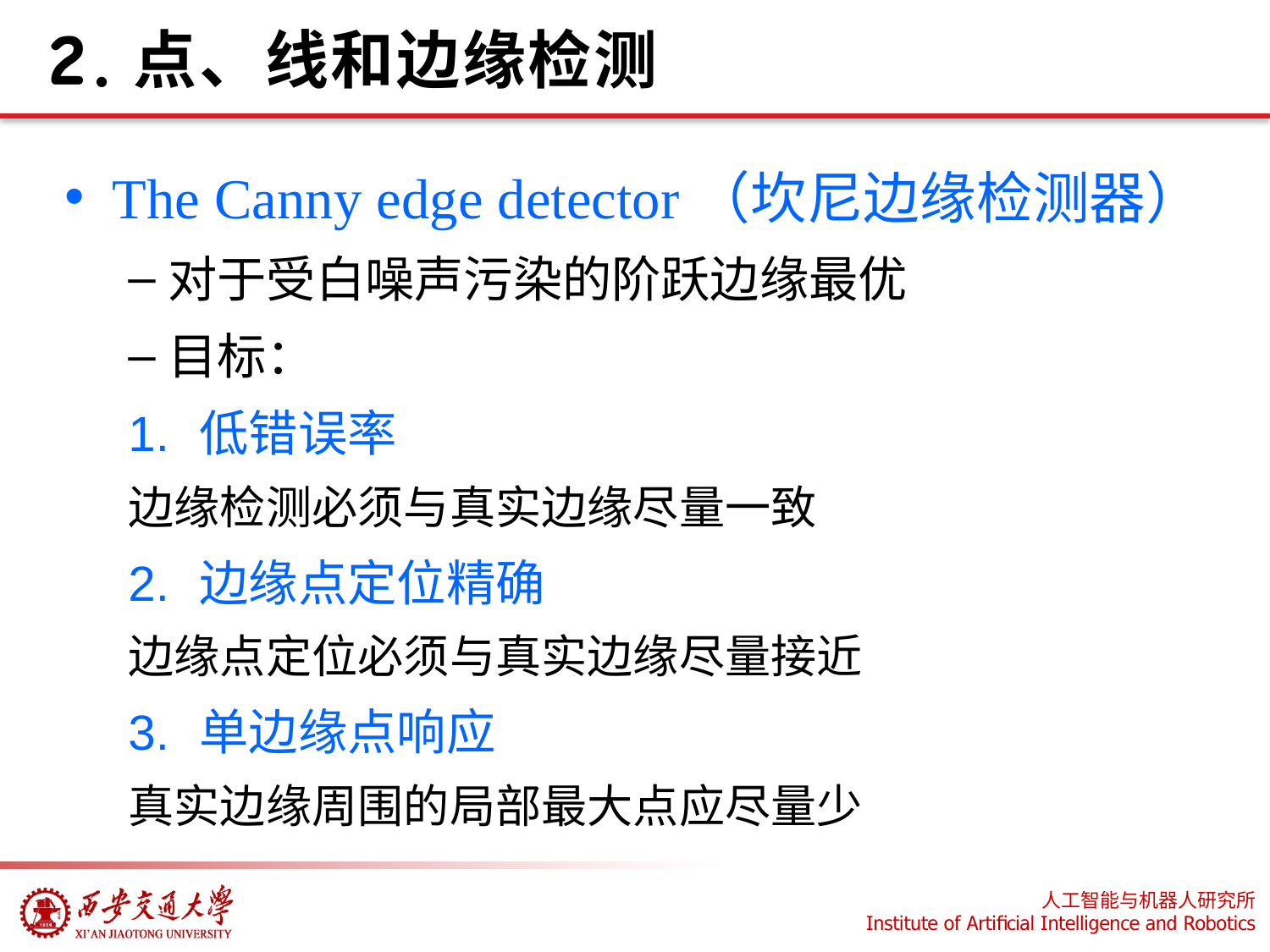

# 2.点、线和边缘检测
The Canny edge detector（坎尼边缘检测器）
对于受白噪声污染的阶跃边缘最优
目标：
低错误率
边缘检测必须与真实边缘尽量一致
边缘点定位精确
边缘点定位必须与真实边缘尽量接近
单边缘点响应
真实边缘周围的局部最大点应尽量少